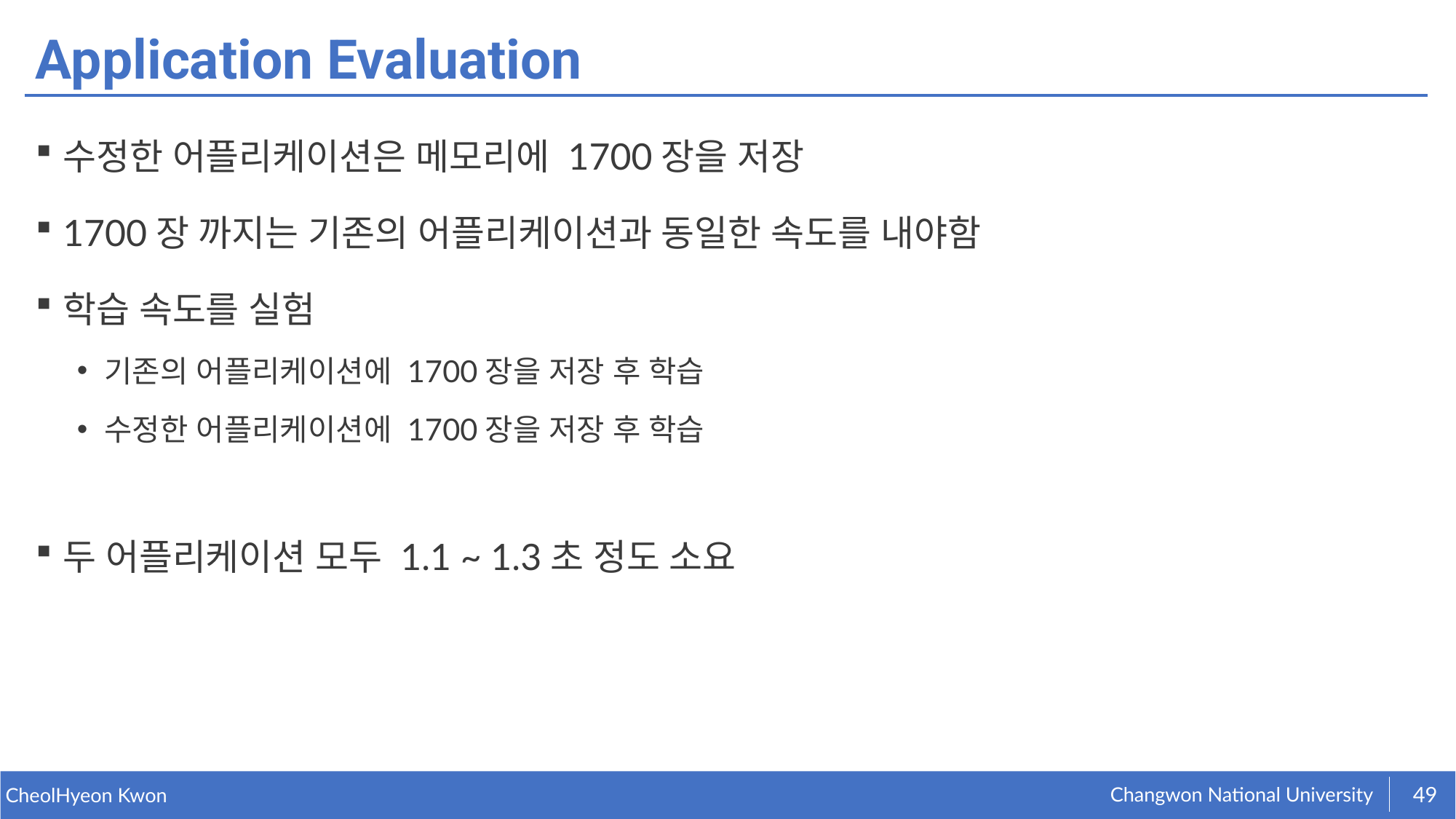

# Application Evaluation
수정한 어플리케이션은 메모리에 1700장을 저장
1700장 까지는 기존의 어플리케이션과 동일한 속도를 내야함
학습 속도를 실험
기존의 어플리케이션에 1700장을 저장 후 학습
수정한 어플리케이션에 1700장을 저장 후 학습

두 어플리케이션 모두 1.1 ~ 1.3초 정도 소요

49